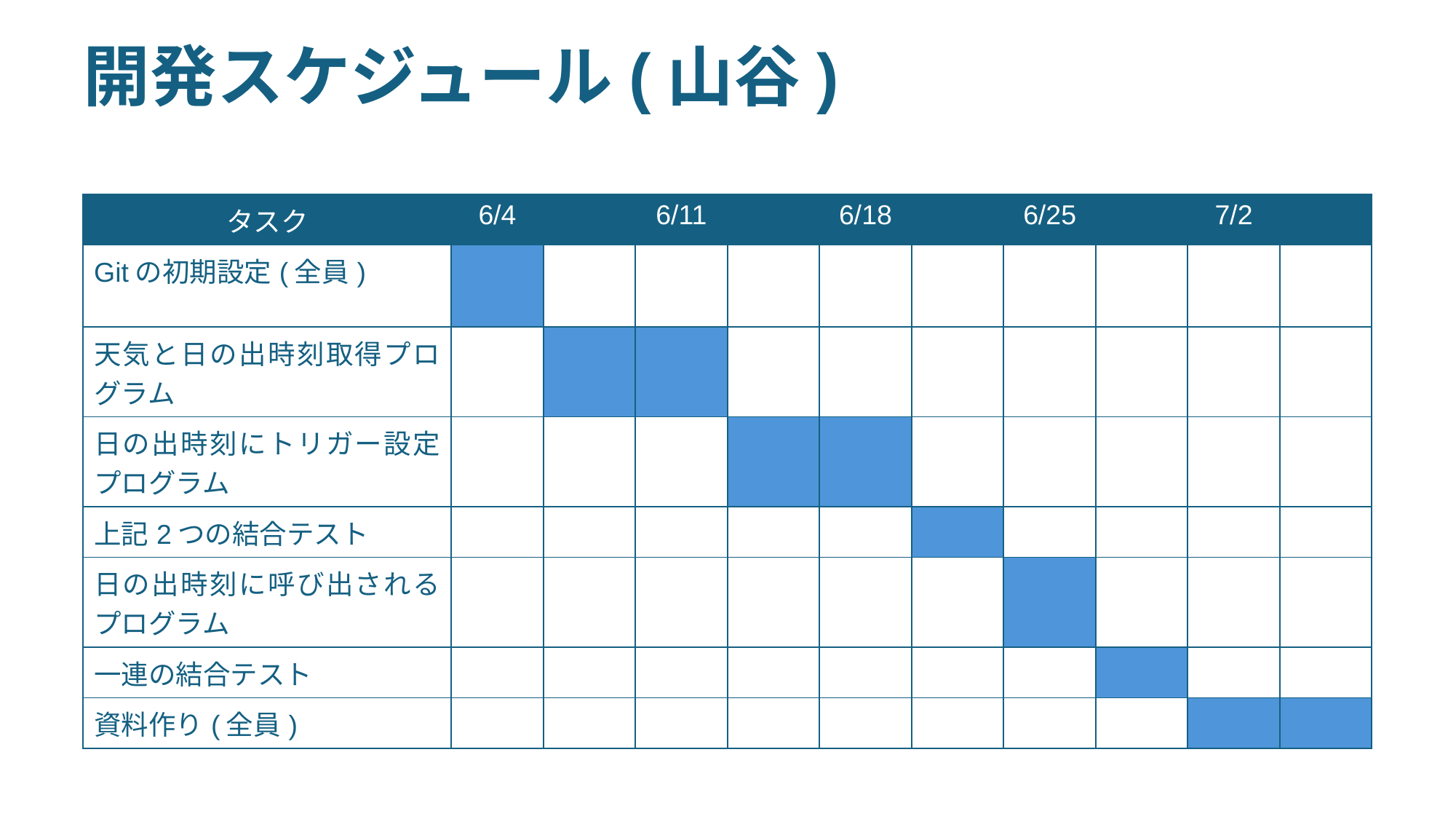

# 開発スケジュール(山谷)
| タスク | 6/4 |  | 6/11 |  | 6/18 |  | 6/25 |  | 7/2 |  |
| --- | --- | --- | --- | --- | --- | --- | --- | --- | --- | --- |
| Gitの初期設定(全員) |  |  |  |  |  |  |  |  |  |  |
| 天気と日の出時刻取得プログラム |  |  |  |  |  |  |  |  |  |  |
| 日の出時刻にトリガー設定プログラム |  |  |  |  |  |  |  |  |  |  |
| 上記2つの結合テスト |  |  |  |  |  |  |  |  |  |  |
| 日の出時刻に呼び出されるプログラム |  |  |  |  |  |  |  |  |  |  |
| 一連の結合テスト |  |  |  |  |  |  |  |  |  |  |
| 資料作り(全員) |  |  |  |  |  |  |  |  |  |  |